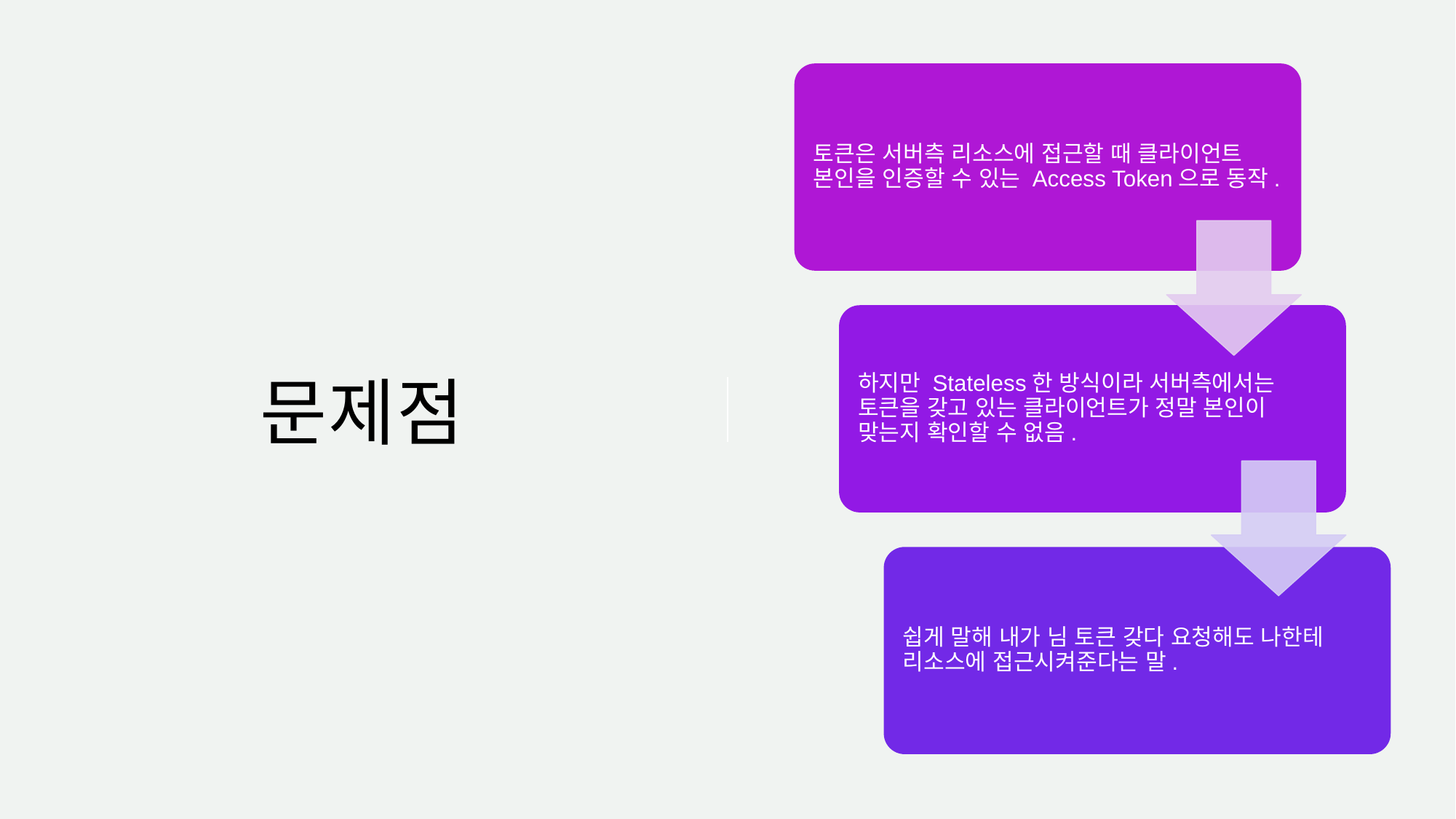

토큰은 서버측 리소스에 접근할 때 클라이언트 본인을 인증할 수 있는 Access Token으로 동작.
하지만 Stateless한 방식이라 서버측에서는 토큰을 갖고 있는 클라이언트가 정말 본인이 맞는지 확인할 수 없음.
쉽게 말해 내가 님 토큰 갖다 요청해도 나한테 리소스에 접근시켜준다는 말.

# 문제점